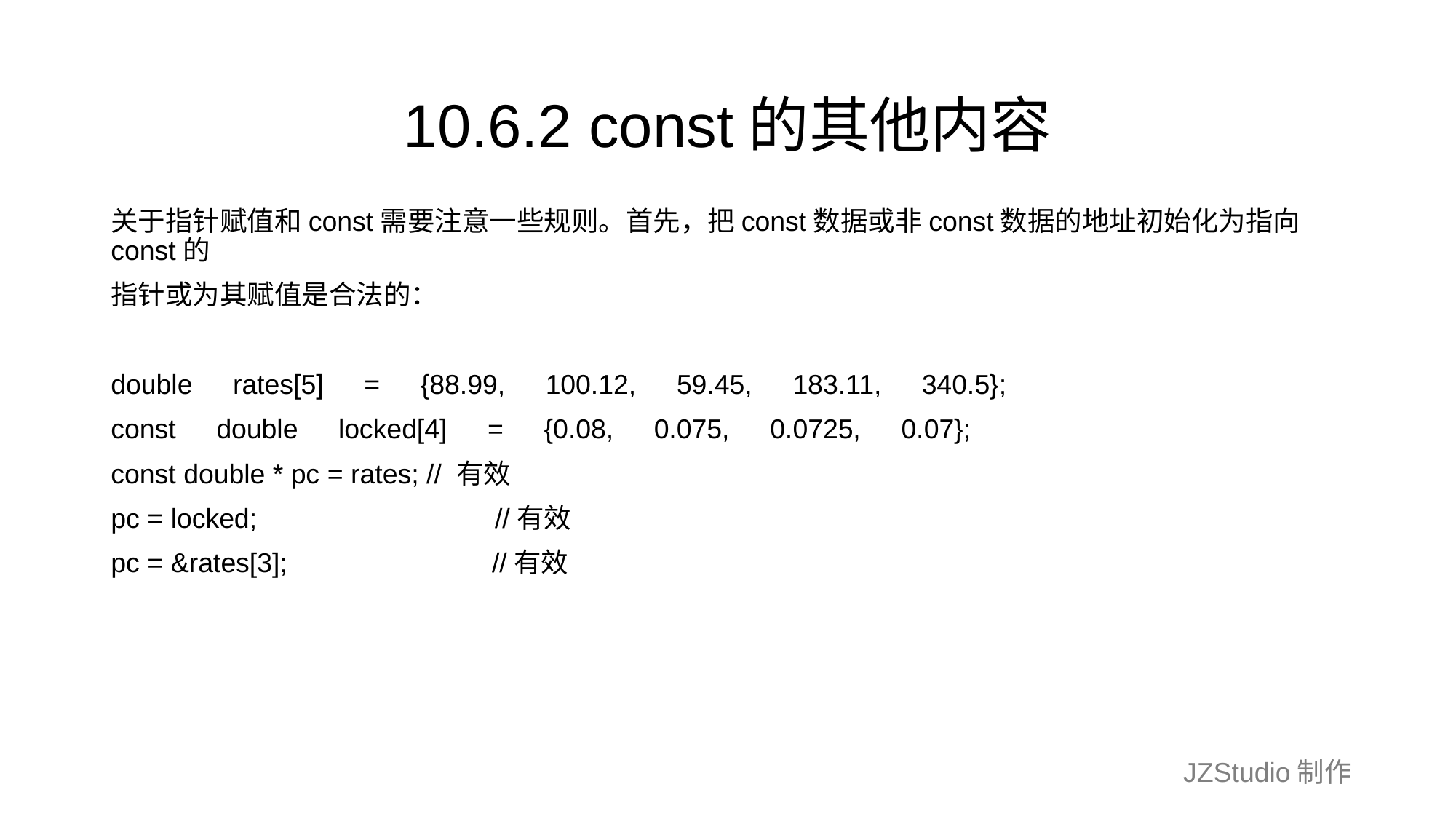

# 10.6.2 const的其他内容
关于指针赋值和const需要注意一些规则。首先，把const数据或非const数据的地址初始化为指向const的
指针或为其赋值是合法的：

double　rates[5]　=　{88.99,　100.12,　59.45,　183.11,　340.5};
const　double　locked[4]　=　{0.08,　0.075,　0.0725,　0.07};
const double * pc = rates; // 有效
pc = locked;　　　　　　　　 //有效
pc = &rates[3];　　　　　　　//有效